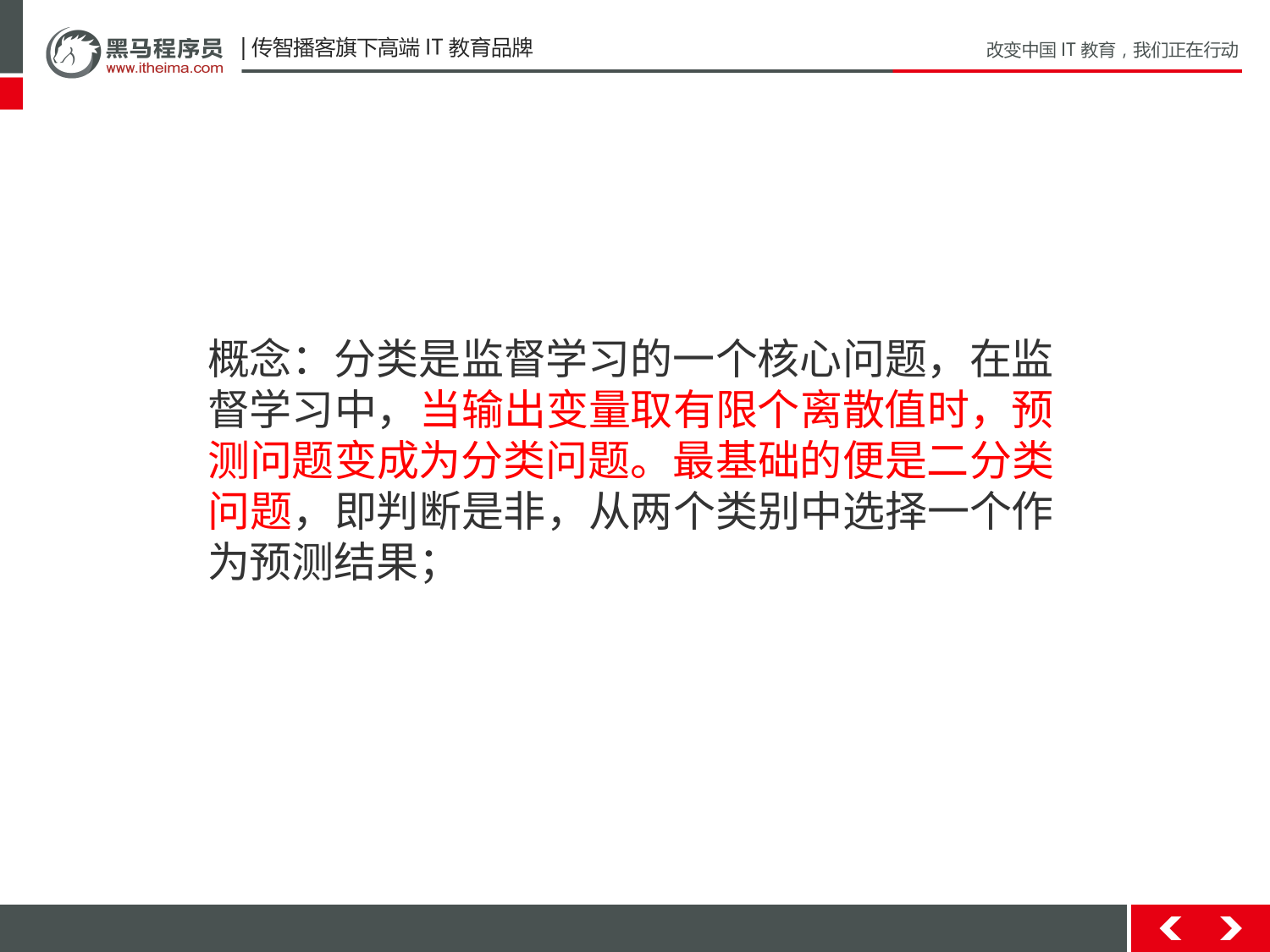

概念：分类是监督学习的一个核心问题，在监督学习中，当输出变量取有限个离散值时，预测问题变成为分类问题。最基础的便是二分类问题，即判断是非，从两个类别中选择一个作为预测结果；